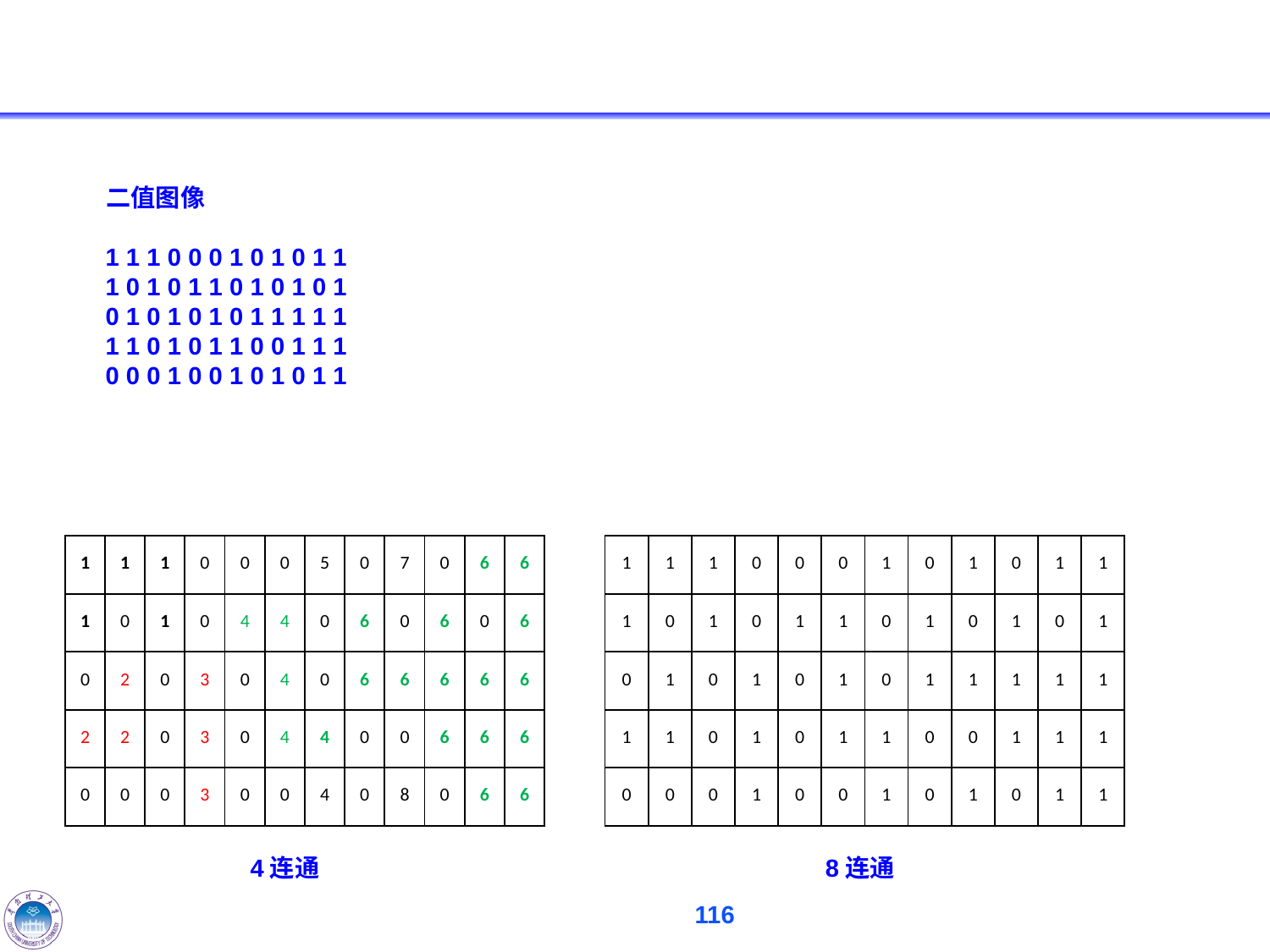

#
    二值图像

    1 1 1 0 0 0 1 0 1 0 1 1
    1 0 1 0 1 1 0 1 0 1 0 1
    0 1 0 1 0 1 0 1 1 1 1 1
    1 1 0 1 0 1 1 0 0 1 1 1
    0 0 0 1 0 0 1 0 1 0 1 1
| 1 | 1 | 1 | 0 | 0 | 0 | 5 | 0 | 7 | 0 | 6 | 6 |
| --- | --- | --- | --- | --- | --- | --- | --- | --- | --- | --- | --- |
| 1 | 0 | 1 | 0 | 4 | 4 | 0 | 6 | 0 | 6 | 0 | 6 |
| 0 | 2 | 0 | 3 | 0 | 4 | 0 | 6 | 6 | 6 | 6 | 6 |
| 2 | 2 | 0 | 3 | 0 | 4 | 4 | 0 | 0 | 6 | 6 | 6 |
| 0 | 0 | 0 | 3 | 0 | 0 | 4 | 0 | 8 | 0 | 6 | 6 |
| 1 | 1 | 1 | 0 | 0 | 0 | 1 | 0 | 1 | 0 | 1 | 1 |
| --- | --- | --- | --- | --- | --- | --- | --- | --- | --- | --- | --- |
| 1 | 0 | 1 | 0 | 1 | 1 | 0 | 1 | 0 | 1 | 0 | 1 |
| 0 | 1 | 0 | 1 | 0 | 1 | 0 | 1 | 1 | 1 | 1 | 1 |
| 1 | 1 | 0 | 1 | 0 | 1 | 1 | 0 | 0 | 1 | 1 | 1 |
| 0 | 0 | 0 | 1 | 0 | 0 | 1 | 0 | 1 | 0 | 1 | 1 |
4连通
8连通